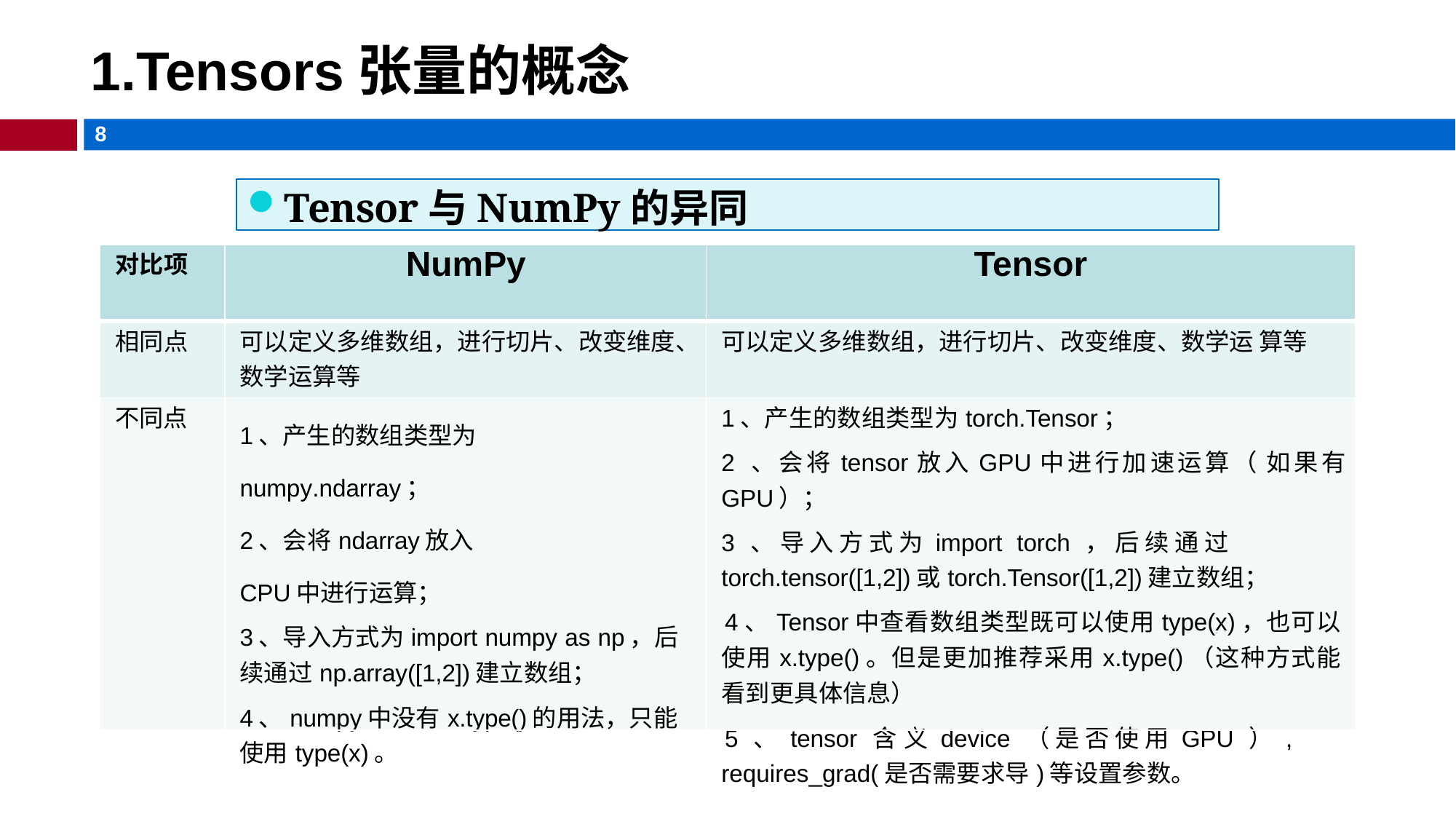

# 1.Tensors张量的概念
Tensor与NumPy的异同
| 对比项 | NumPy | Tensor |
| --- | --- | --- |
| 相同点 | 可以定义多维数组，进行切片、改变维度、数学运算等 | 可以定义多维数组，进行切片、改变维度、数学运 算等 |
| 不同点 | 1、产生的数组类型为numpy.ndarray； 2、会将ndarray放入CPU中进行运算； 3、导入方式为import numpy as np，后续通过np.array([1,2])建立数组； 4、numpy中没有x.type()的用法，只能使用type(x)。 | 1、产生的数组类型为torch.Tensor； 2 、会将tensor放入GPU中进行加速运算（ 如果有GPU）； 3 、 导 入 方 式 为 import torch ， 后 续 通 过torch.tensor([1,2])或torch.Tensor([1,2])建立数组； 4、Tensor中查看数组类型既可以使用type(x)，也可以使用x.type()。但是更加推荐采用x.type()（这种方式能看到更具体信息） 5 、 tensor 含义 device （ 是 否 使 用 GPU ） , requires\_grad(是否需要求导)等设置参数。 |